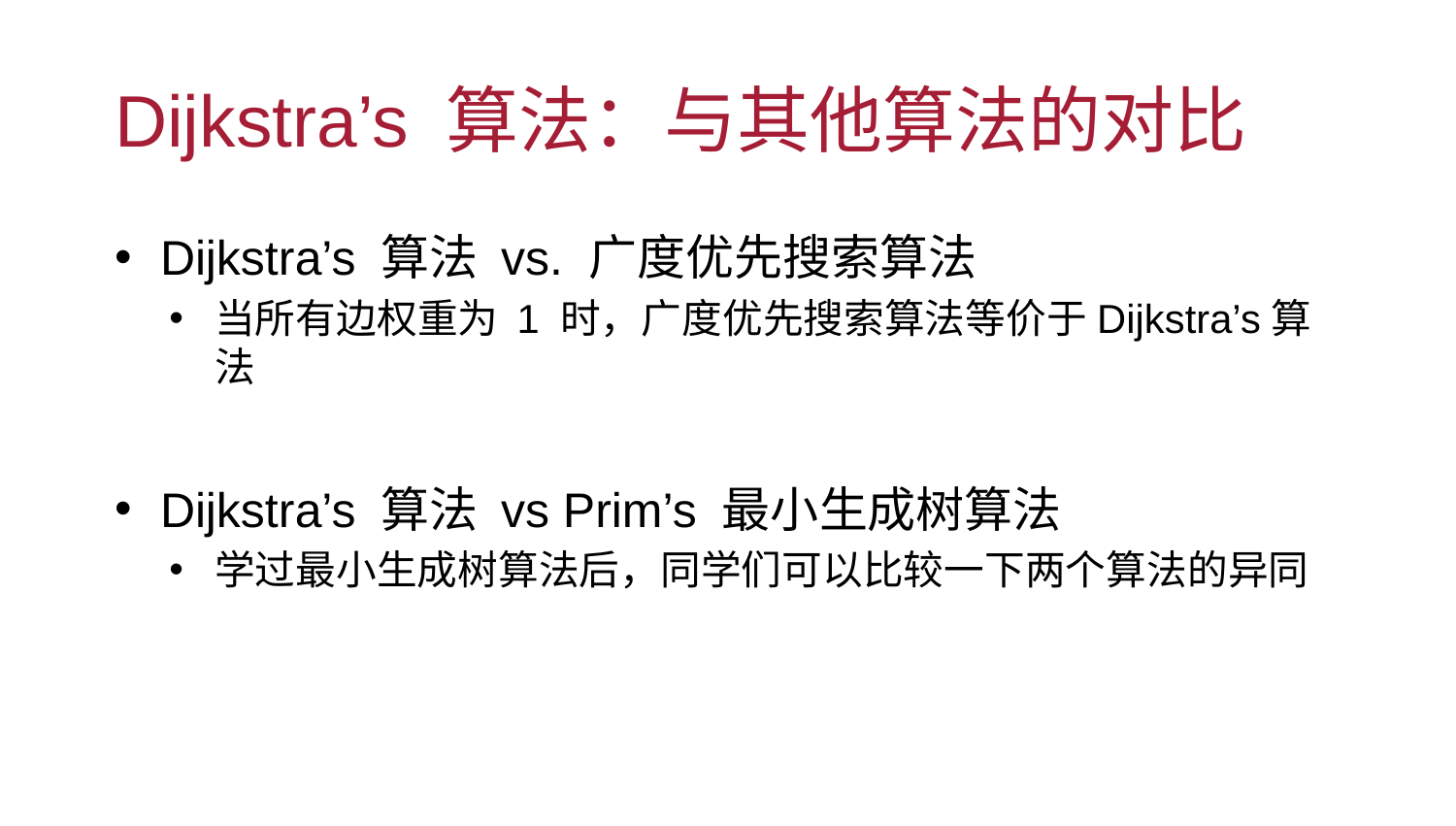

# Dijkstra’s 算法：与其他算法的对比
Dijkstra’s 算法 vs. 广度优先搜索算法
当所有边权重为 1 时，广度优先搜索算法等价于Dijkstra’s算法

Dijkstra’s 算法 vs Prim’s 最小生成树算法
学过最小生成树算法后，同学们可以比较一下两个算法的异同